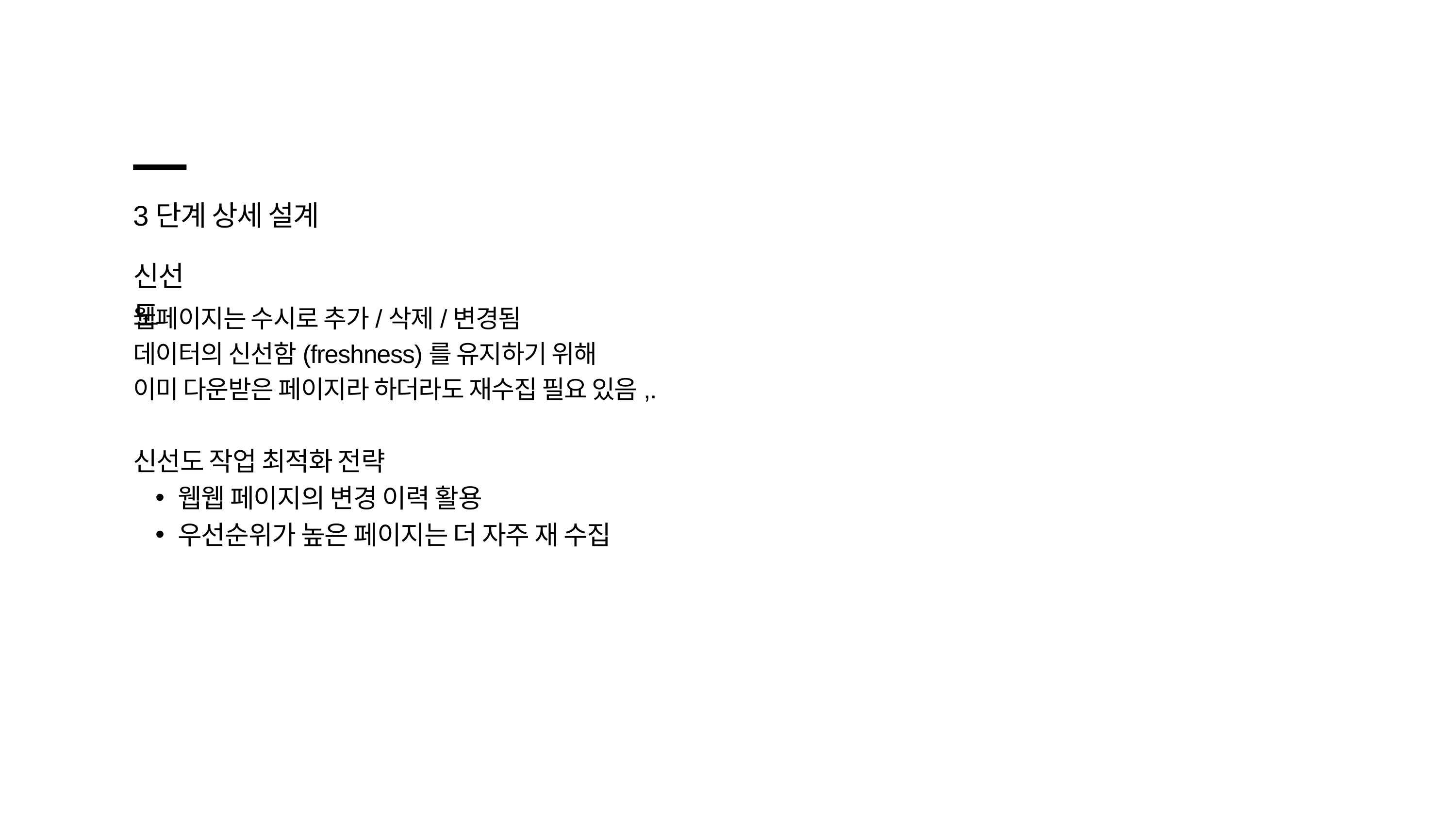

3단계 상세 설계
신선도
웹페이지는 수시로 추가/삭제/변경됨
데이터의 신선함(freshness)를 유지하기 위해
이미 다운받은 페이지라 하더라도 재수집 필요 있음,.
신선도 작업 최적화 전략
웹웹 페이지의 변경 이력 활용
우선순위가 높은 페이지는 더 자주 재 수집